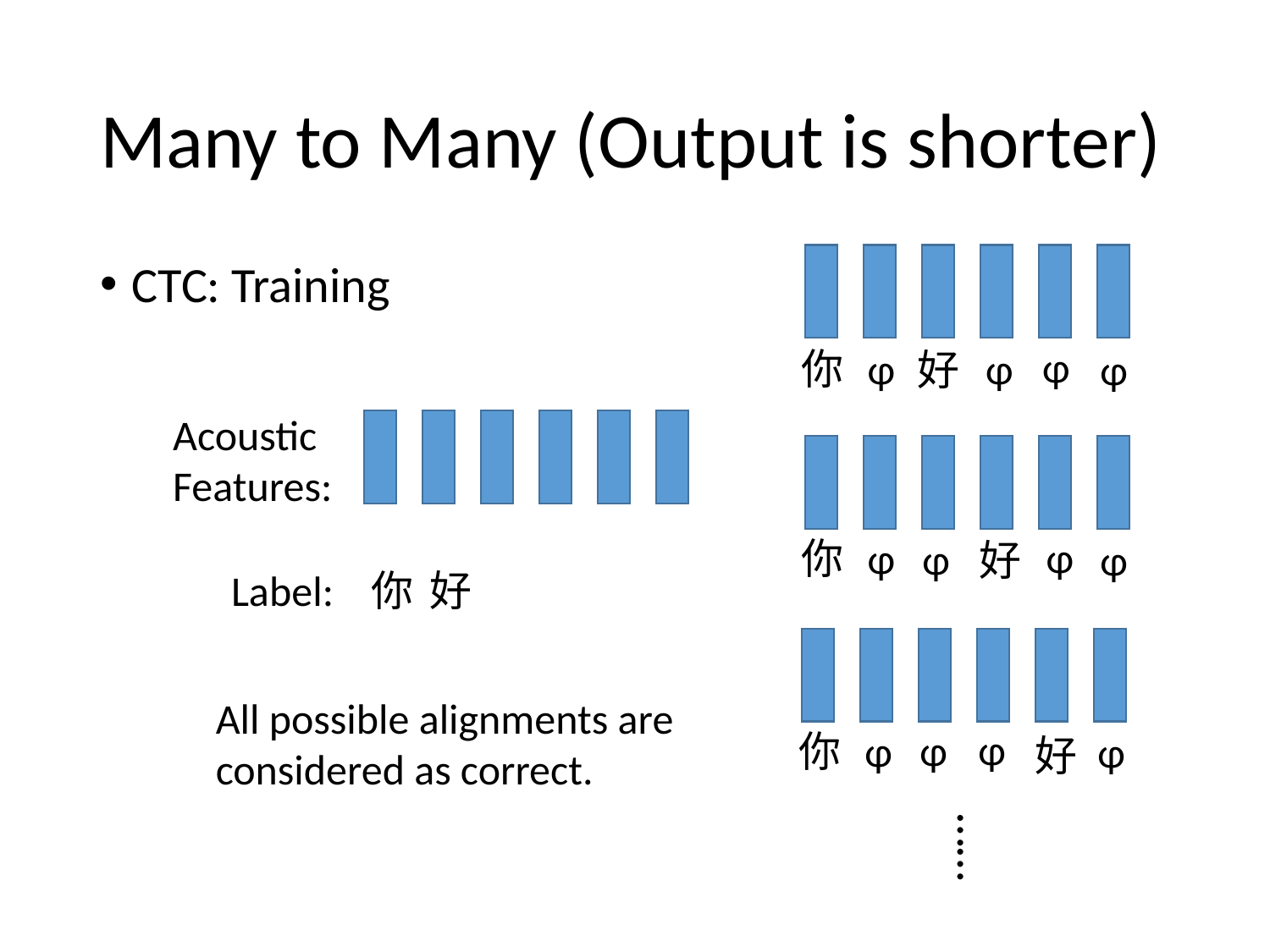

# Many to Many (Output is shorter)

φ
φ
φ
你
好
φ
CTC: Training
Acoustic
Features:

φ
φ
你
φ
好
φ
你
好
Label:

φ
φ
φ
你
φ
好
All possible alignments are considered as correct.
……